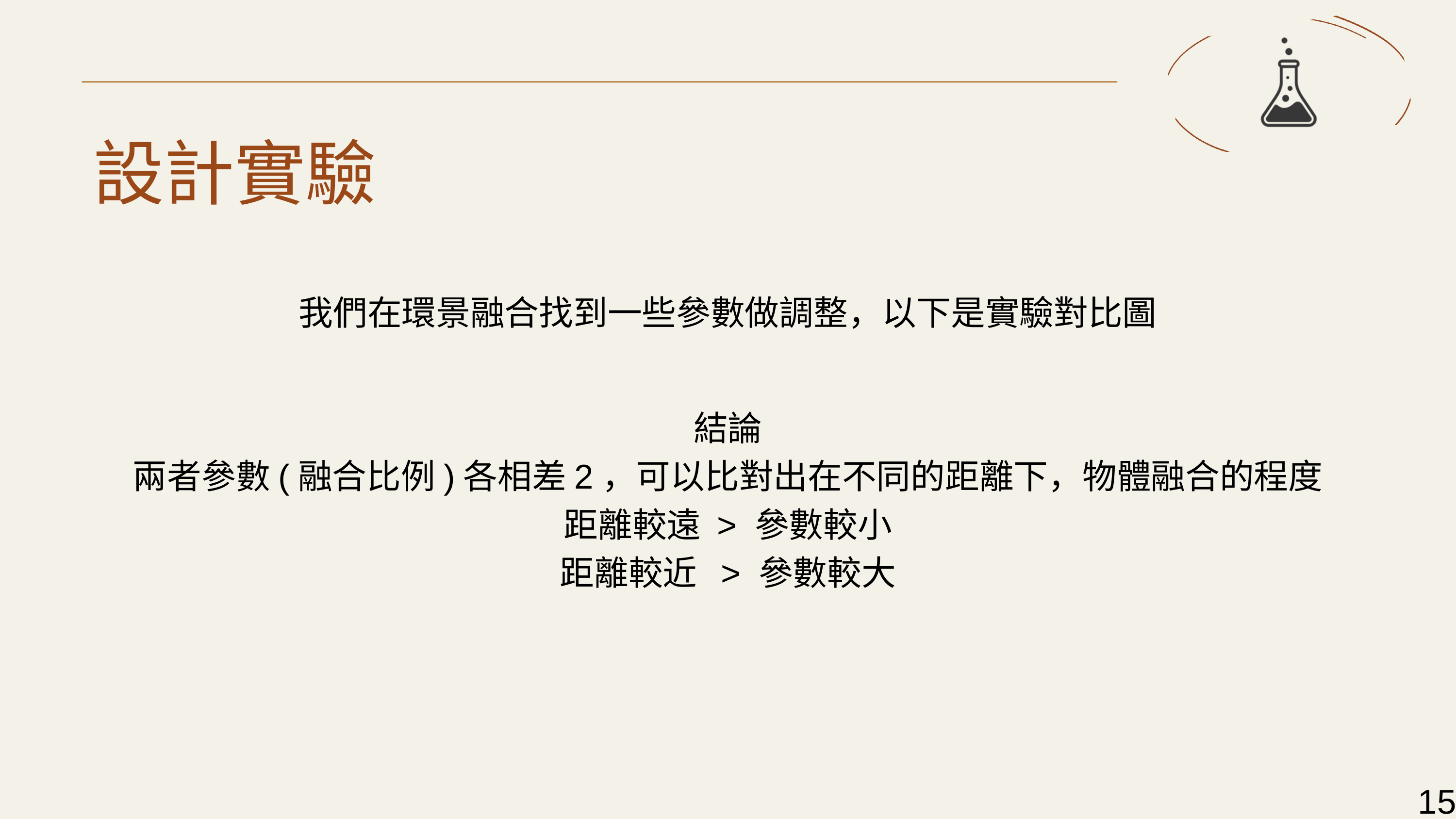

設計實驗
我們在環景融合找到一些參數做調整，以下是實驗對比圖
結論
兩者參數(融合比例)各相差2，可以比對出在不同的距離下，物體融合的程度
距離較遠 > 參數較小
距離較近  > 參數較大
15